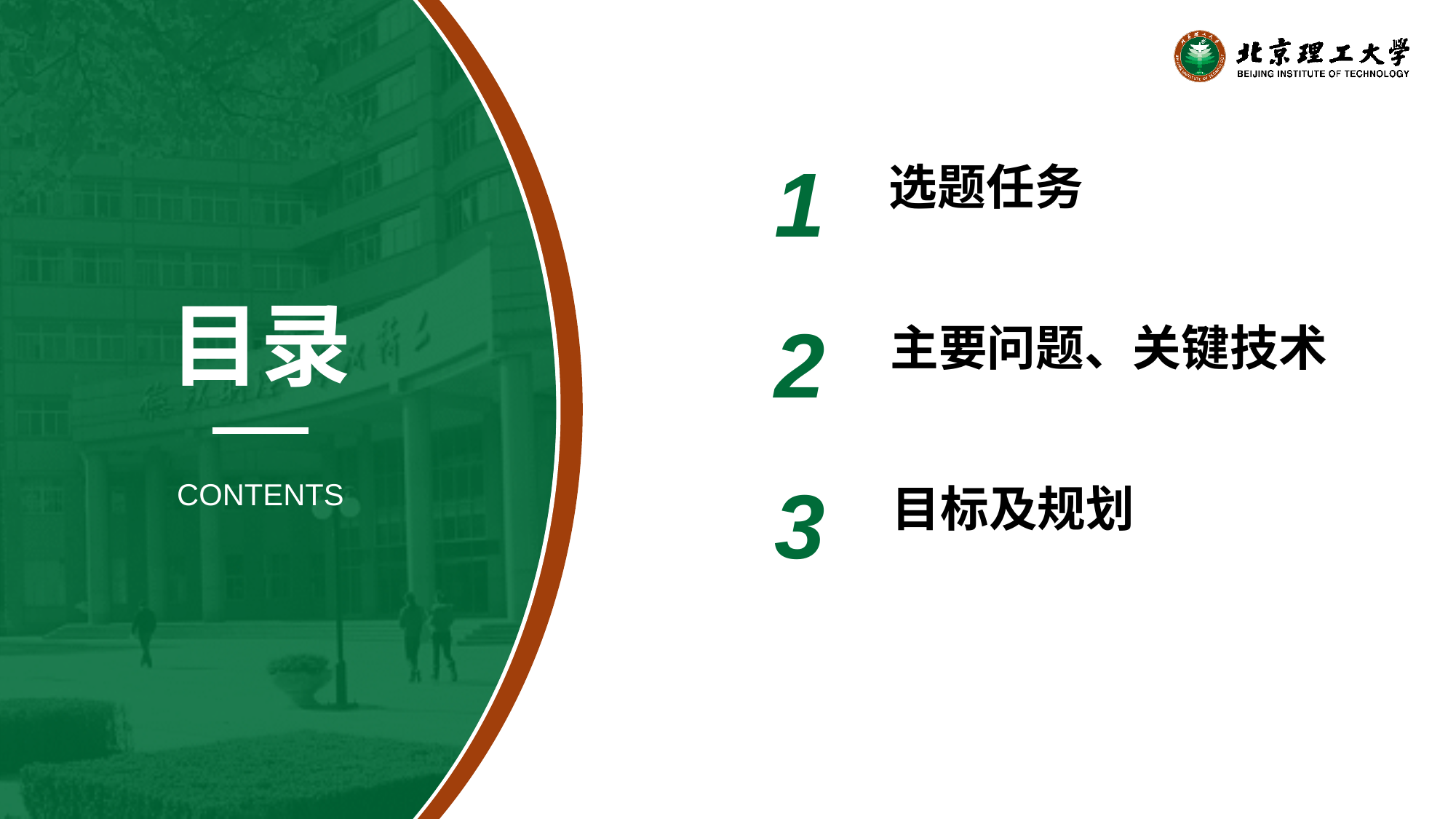

1
选题任务
2
主要问题、关键技术
目录
3
目标及规划
CONTENTS